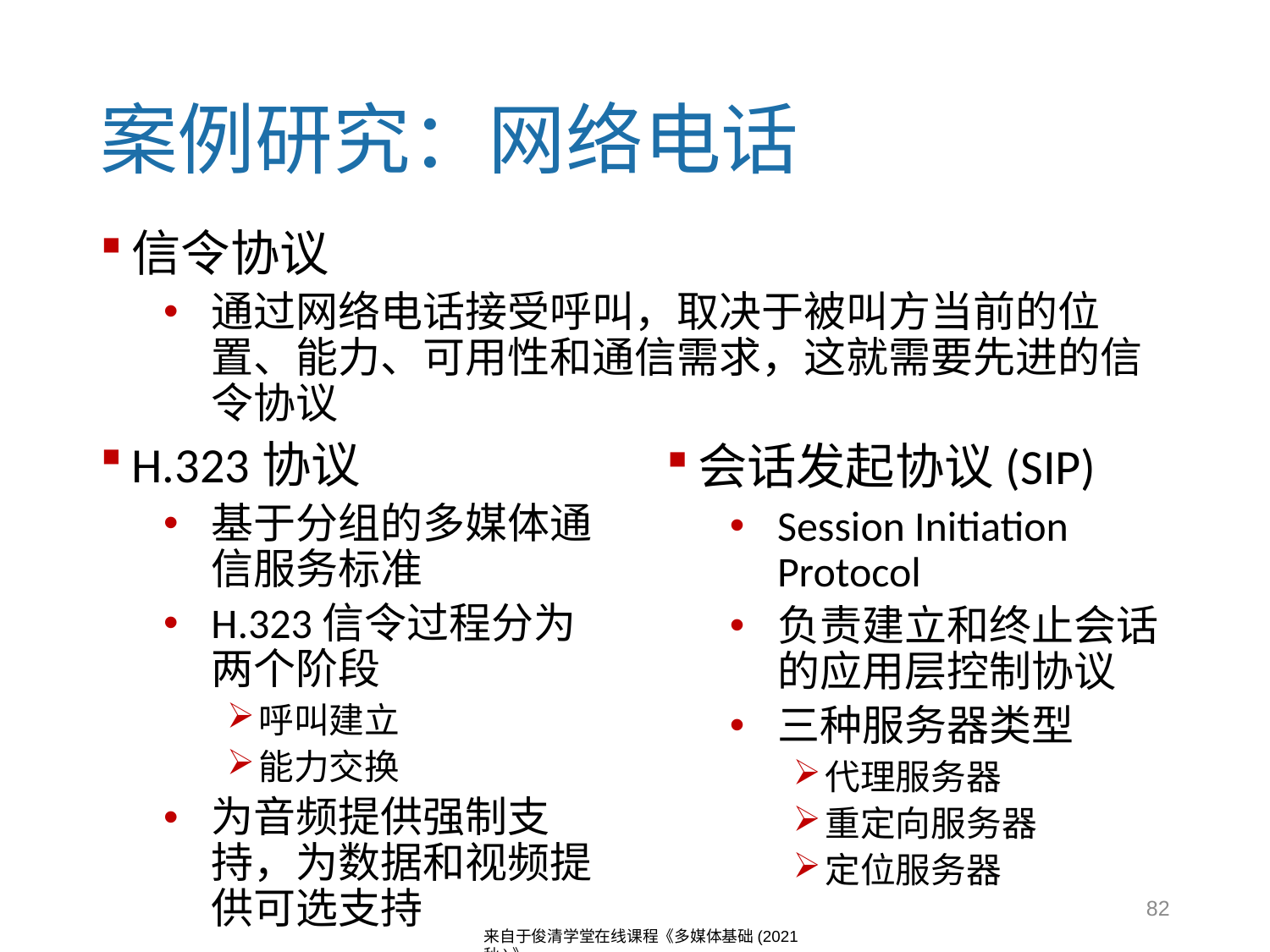

# 案例研究：网络电话
信令协议
通过网络电话接受呼叫，取决于被叫方当前的位置、能力、可用性和通信需求，这就需要先进的信令协议

H.323协议
基于分组的多媒体通信服务标准
H.323信令过程分为两个阶段
呼叫建立
能力交换
为音频提供强制支持，为数据和视频提供可选支持
会话发起协议(SIP)
Session Initiation Protocol
负责建立和终止会话的应用层控制协议
三种服务器类型
代理服务器
重定向服务器
定位服务器
82
来自于俊清学堂在线课程《多媒体基础(2021秋)》